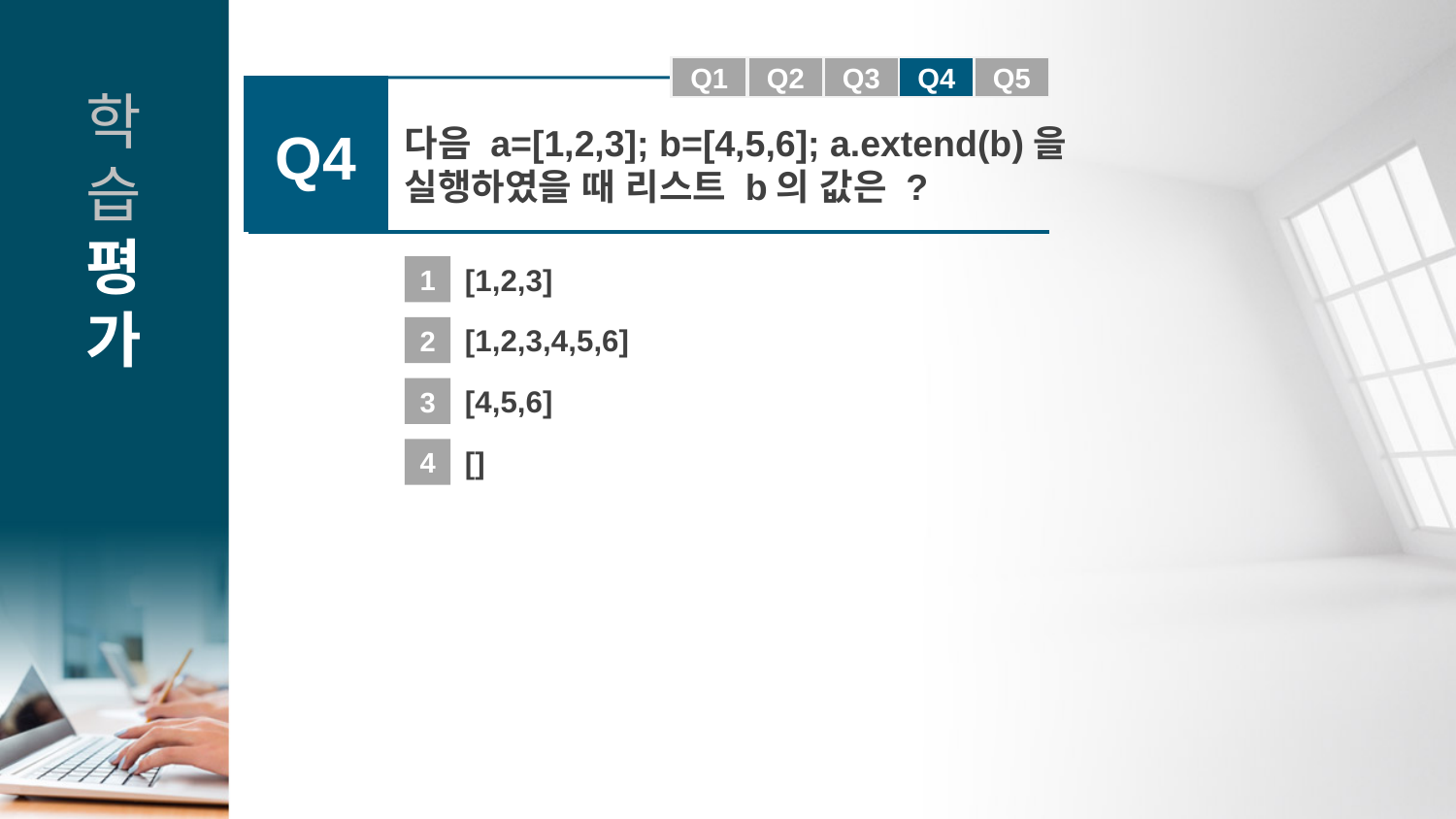

Q1
Q1
Q2
Q3
Q4
Q5
Q4
다음 a=[1,2,3]; b=[4,5,6]; a.extend(b)을 실행하였을 때 리스트 b의 값은 ?
1
[1,2,3]
2
[1,2,3,4,5,6]
3
[4,5,6]
4
[]